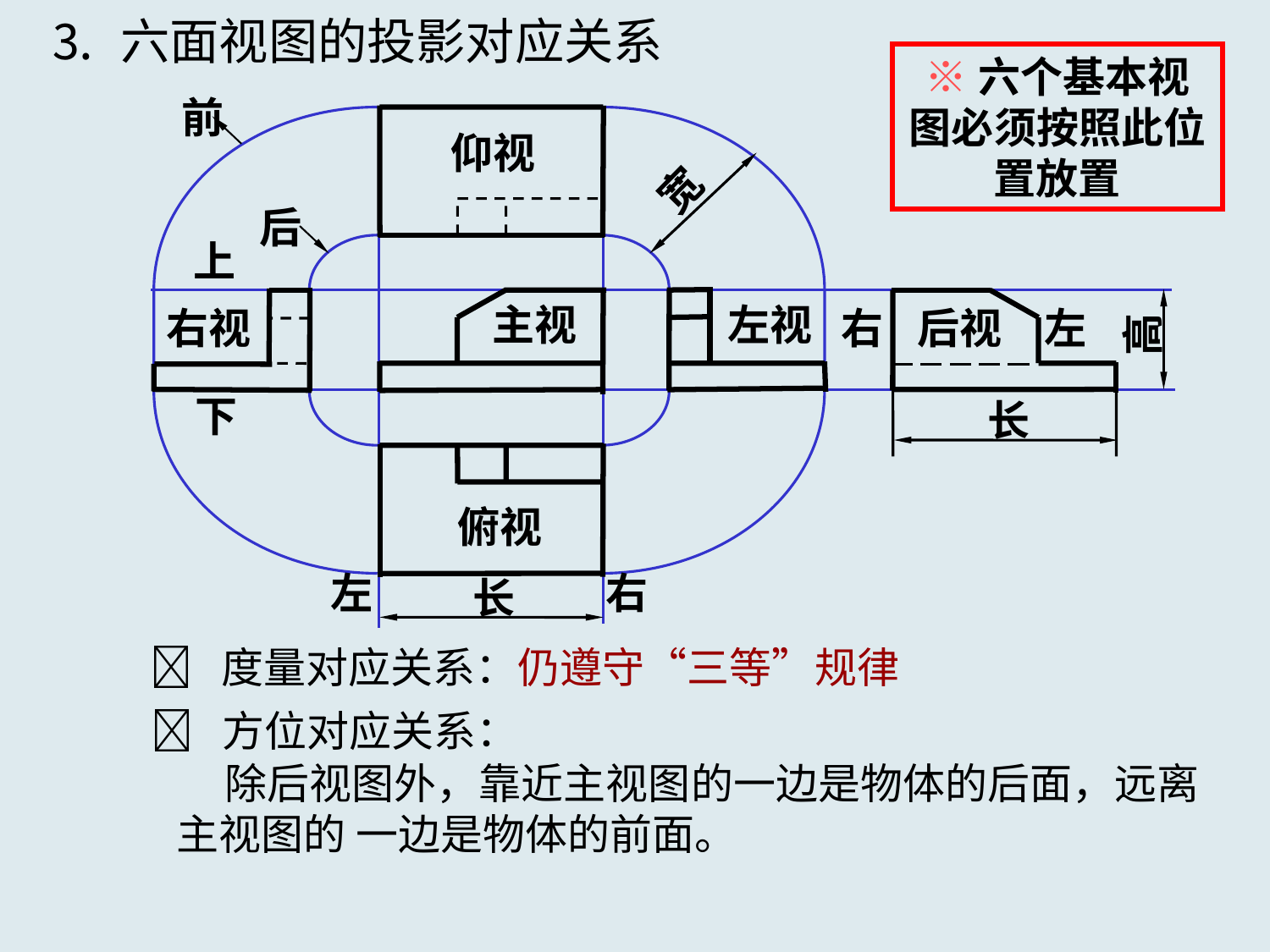

⒊ 六面视图的投影对应关系
※六个基本视图必须按照此位置放置
前

仰视

宽
后

上

高

主视
左视
右
左
右视
后视

下

长

俯视
左
右
长

•  度量对应关系：仍遵守“三等”规律
•  方位对应关系：
    除后视图外，靠近主视图的一边是物体的后面，远离主视图的 一边是物体的前面。